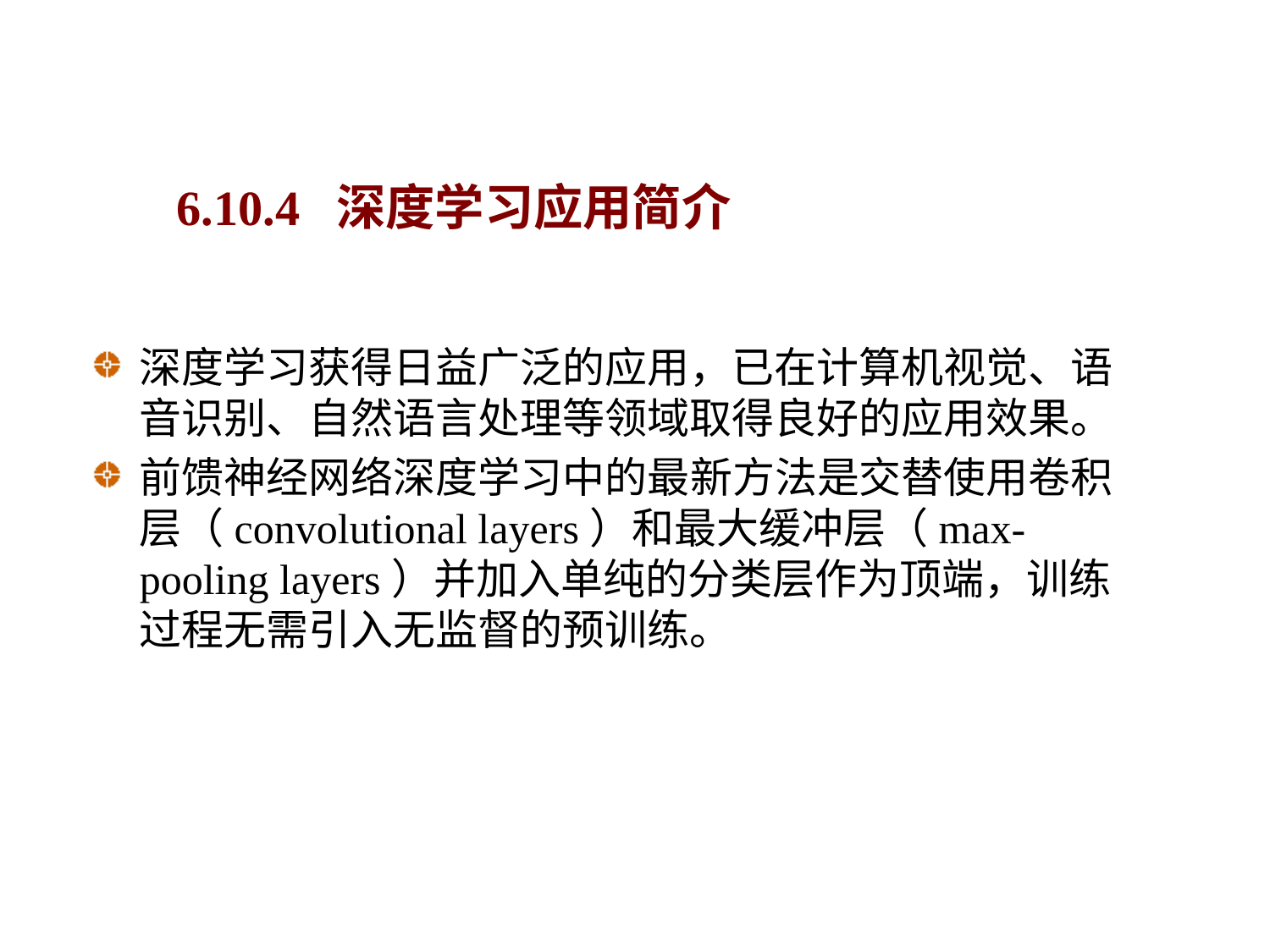

6.10.4  深度学习应用简介
深度学习获得日益广泛的应用，已在计算机视觉、语音识别、自然语言处理等领域取得良好的应用效果。
前馈神经网络深度学习中的最新方法是交替使用卷积层（convolutional layers）和最大缓冲层（max-pooling layers）并加入单纯的分类层作为顶端，训练过程无需引入无监督的预训练。